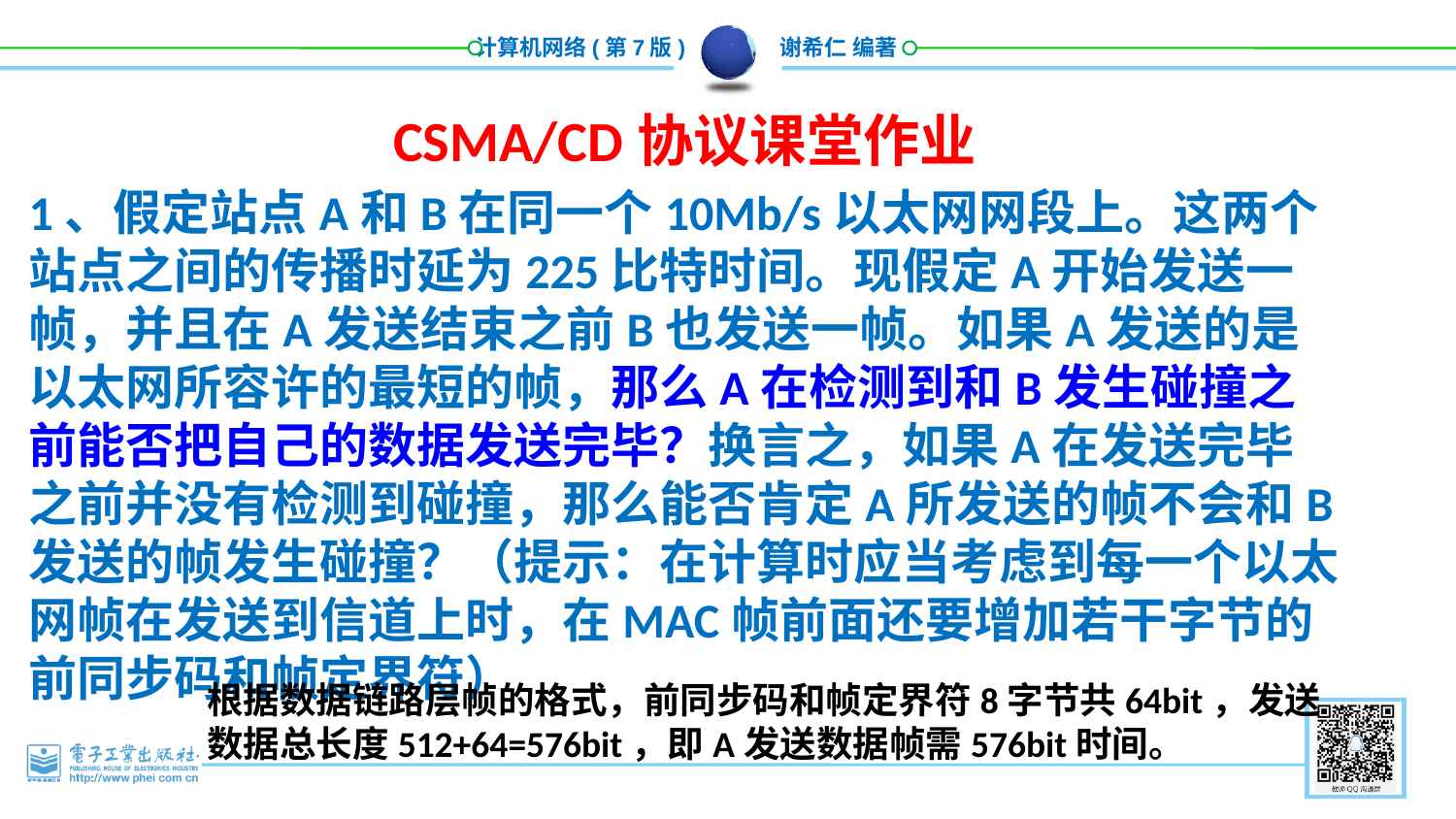

CSMA/CD协议课堂作业
1、假定站点A和B在同一个10Mb/s以太网网段上。这两个站点之间的传播时延为225比特时间。现假定A开始发送一帧，并且在A发送结束之前B也发送一帧。如果A发送的是以太网所容许的最短的帧，那么A在检测到和B发生碰撞之前能否把自己的数据发送完毕？换言之，如果A在发送完毕之前并没有检测到碰撞，那么能否肯定A所发送的帧不会和B发送的帧发生碰撞？（提示：在计算时应当考虑到每一个以太网帧在发送到信道上时，在MAC帧前面还要增加若干字节的前同步码和帧定界符）
根据数据链路层帧的格式，前同步码和帧定界符8字节共64bit，发送数据总长度512+64=576bit，即A发送数据帧需576bit时间。